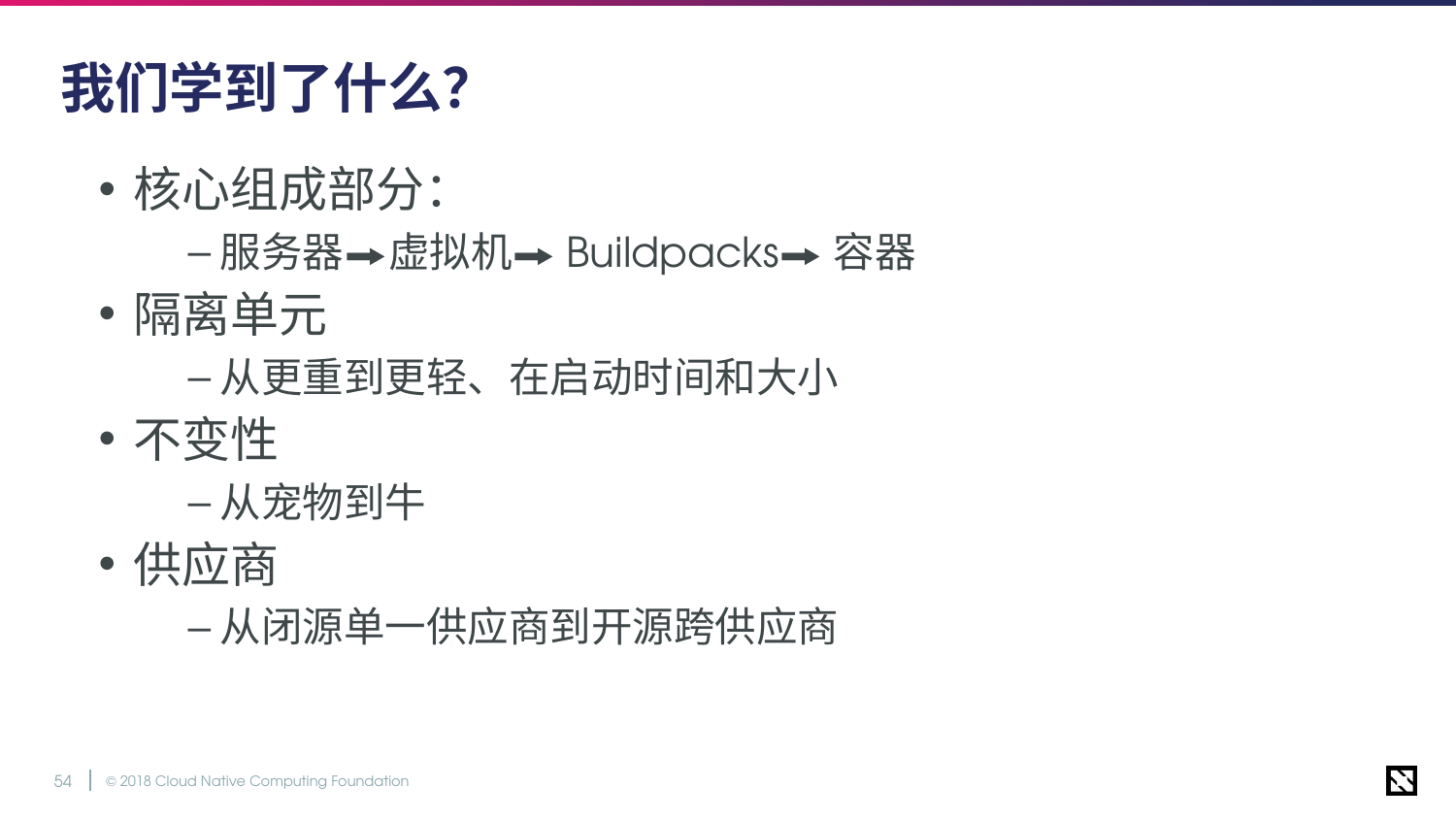

# 我们学到了什么？
核心组成部分：
服务器➡虚拟机➡Buildpacks➡容器
隔离单元
从更重到更轻、在启动时间和大小
不变性
从宠物到牛
供应商
从闭源单一供应商到开源跨供应商